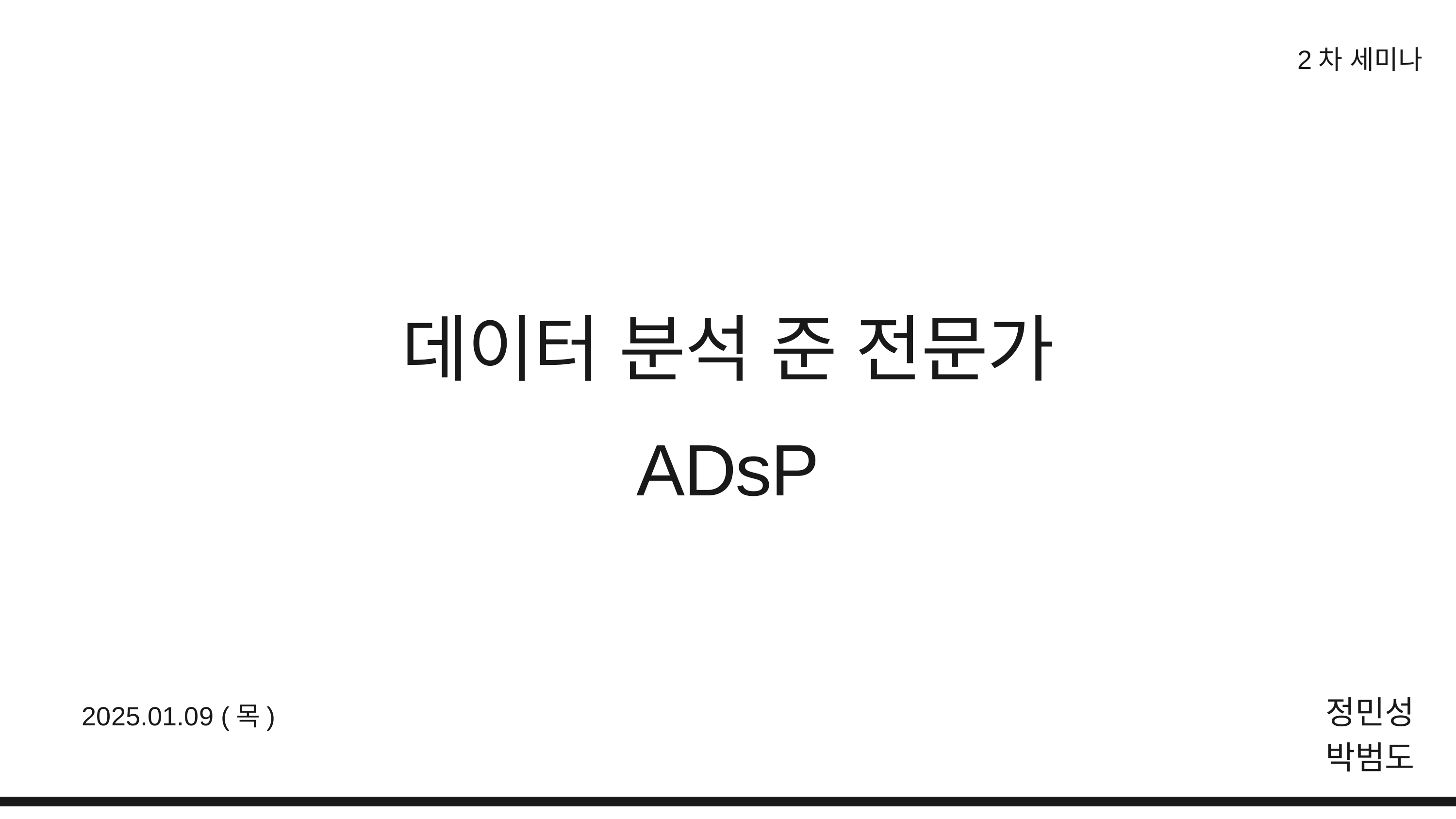

2차 세미나
데이터 분석 준 전문가 ADsP
정민성박범도
2025.01.09 (목)